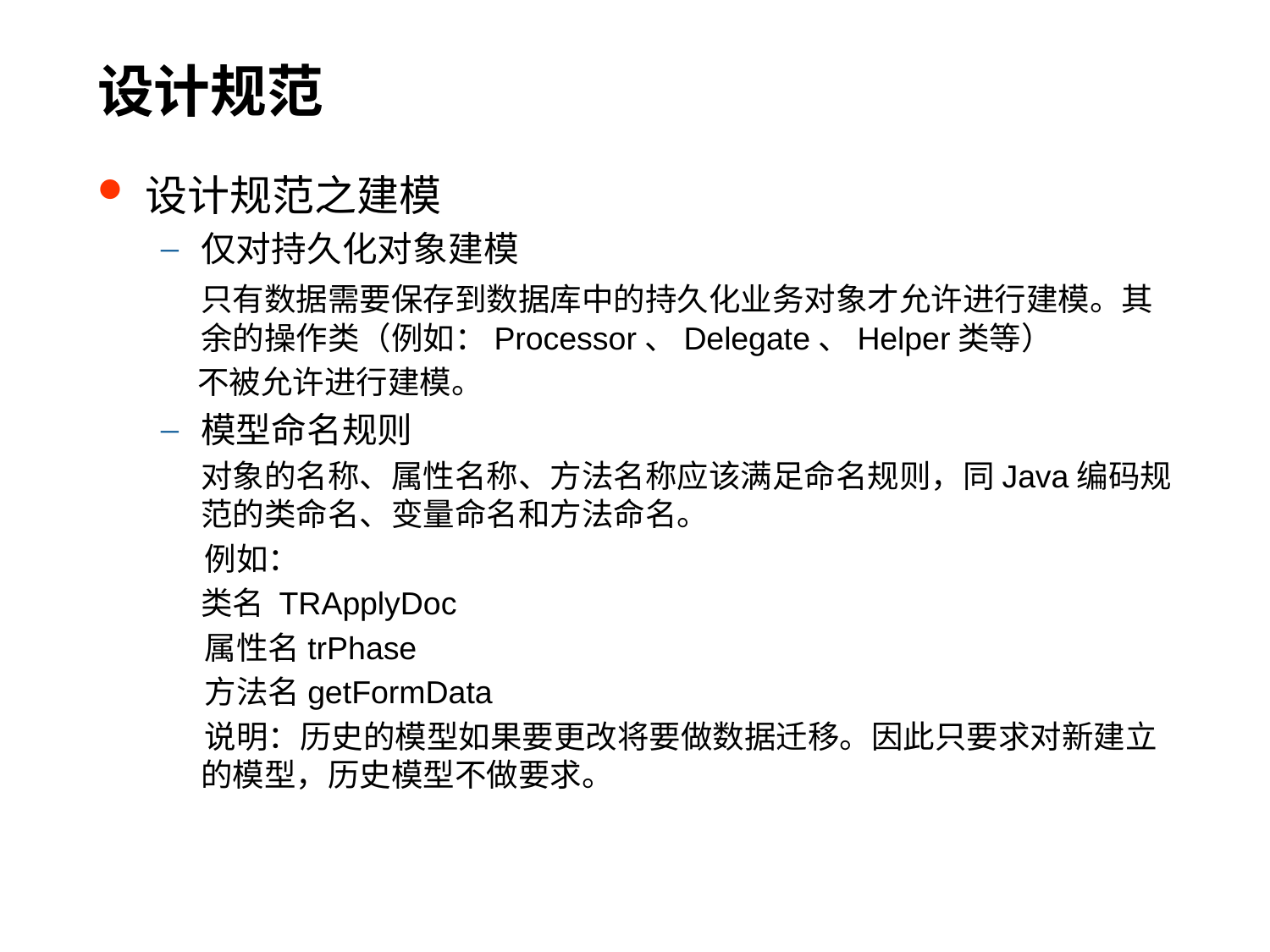

# 设计规范
设计规范之建模
仅对持久化对象建模
    只有数据需要保存到数据库中的持久化业务对象才允许进行建模。其余的操作类（例如：Processor、Delegate、Helper类等）
    不被允许进行建模。
模型命名规则
	对象的名称、属性名称、方法名称应该满足命名规则，同Java编码规范的类命名、变量命名和方法命名。
     例如：
	类名 TRApplyDoc
     属性名trPhase
     方法名getFormData
     说明：历史的模型如果要更改将要做数据迁移。因此只要求对新建立的模型，历史模型不做要求。